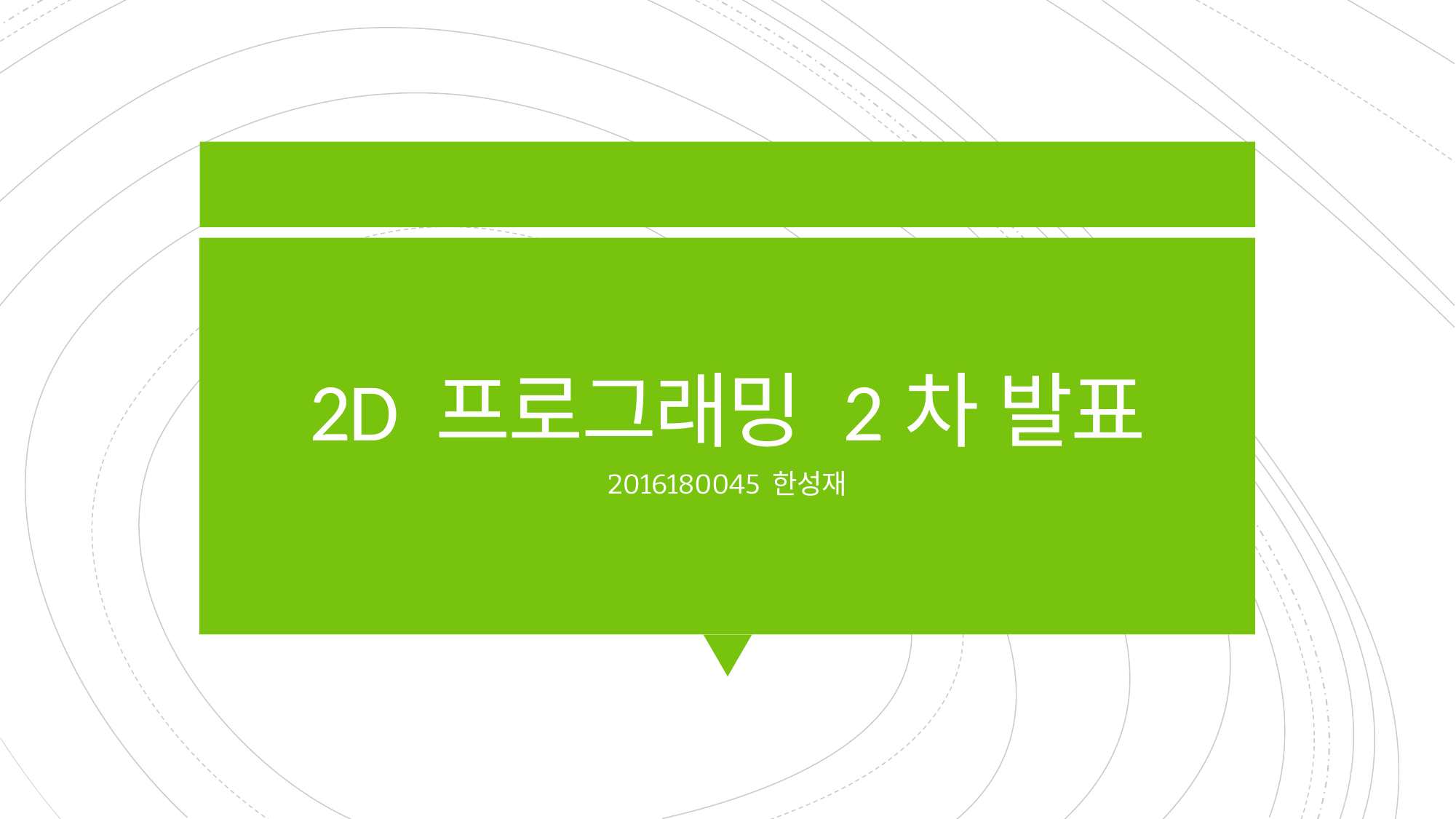

# 2D 프로그래밍 2차 발표
2016180045 한성재